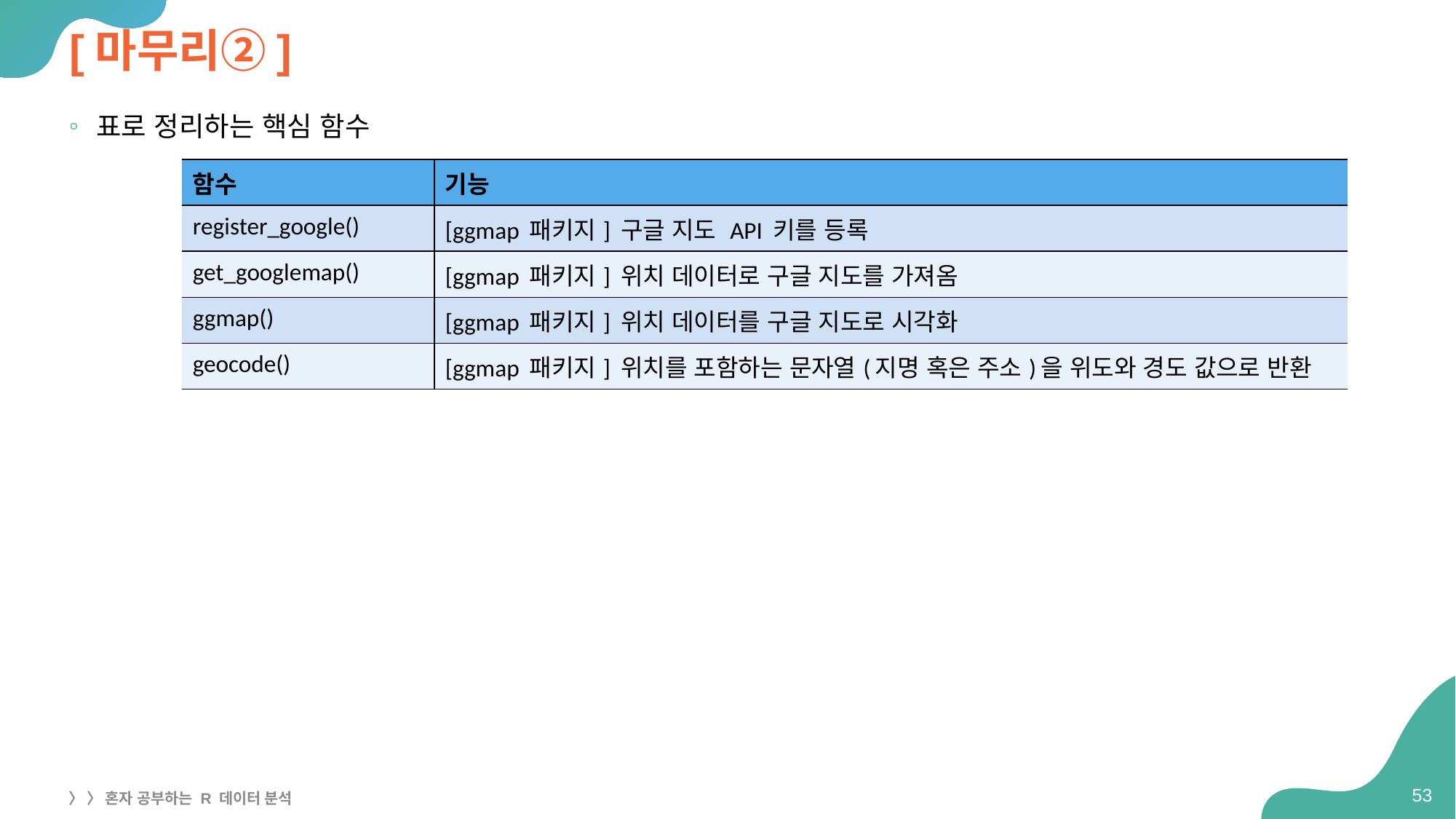

# [마무리②]
표로 정리하는 핵심 함수
| 함수 | 기능 |
| --- | --- |
| register\_google() | [ggmap 패키지] 구글 지도 API 키를 등록 |
| get\_googlemap() | [ggmap 패키지] 위치 데이터로 구글 지도를 가져옴 |
| ggmap() | [ggmap 패키지] 위치 데이터를 구글 지도로 시각화 |
| geocode() | [ggmap 패키지] 위치를 포함하는 문자열(지명 혹은 주소)을 위도와 경도 값으로 반환 |
53
〉 〉 혼자 공부하는 R 데이터 분석